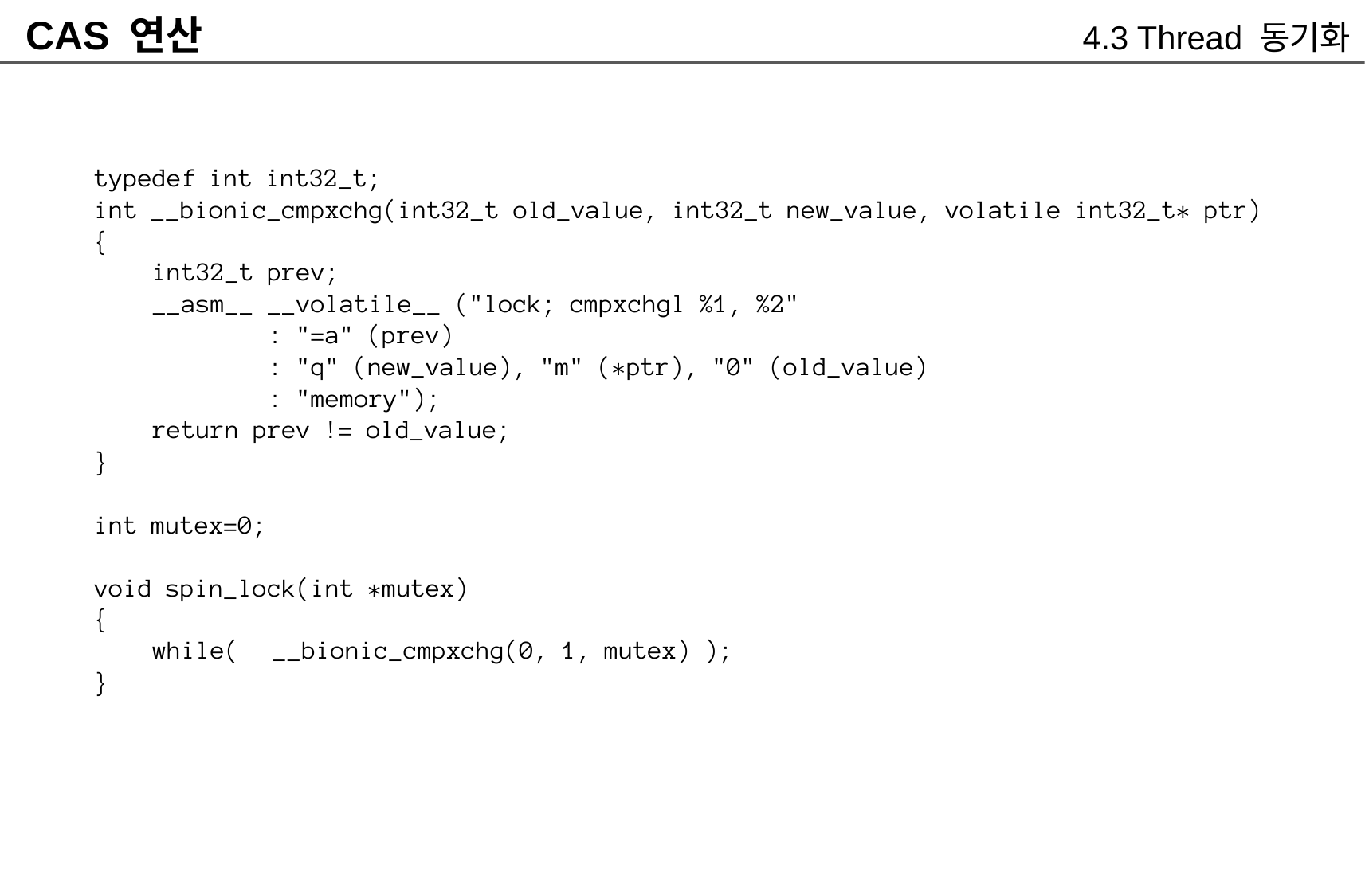

CAS 연산
4.3 Thread 동기화

typedef  int  int32_t;
int  __bionic_cmpxchg(int32_t  old_value,  int32_t  new_value,  volatile  int32_t*  ptr)
{
	int32_t  prev;
	__asm__  __volatile__  ("lock;  cmpxchgl  %1,  %2"
		:  "=a"  (prev)
		:  "q"  (new_value),  "m"  (*ptr),  "0"  (old_value)
		:  "memory");
	return  prev  !=  old_value;
}

int  mutex=0;

void  spin_lock(int  *mutex)
{
	while(     __bionic_cmpxchg(0,  1,  mutex)  );
}